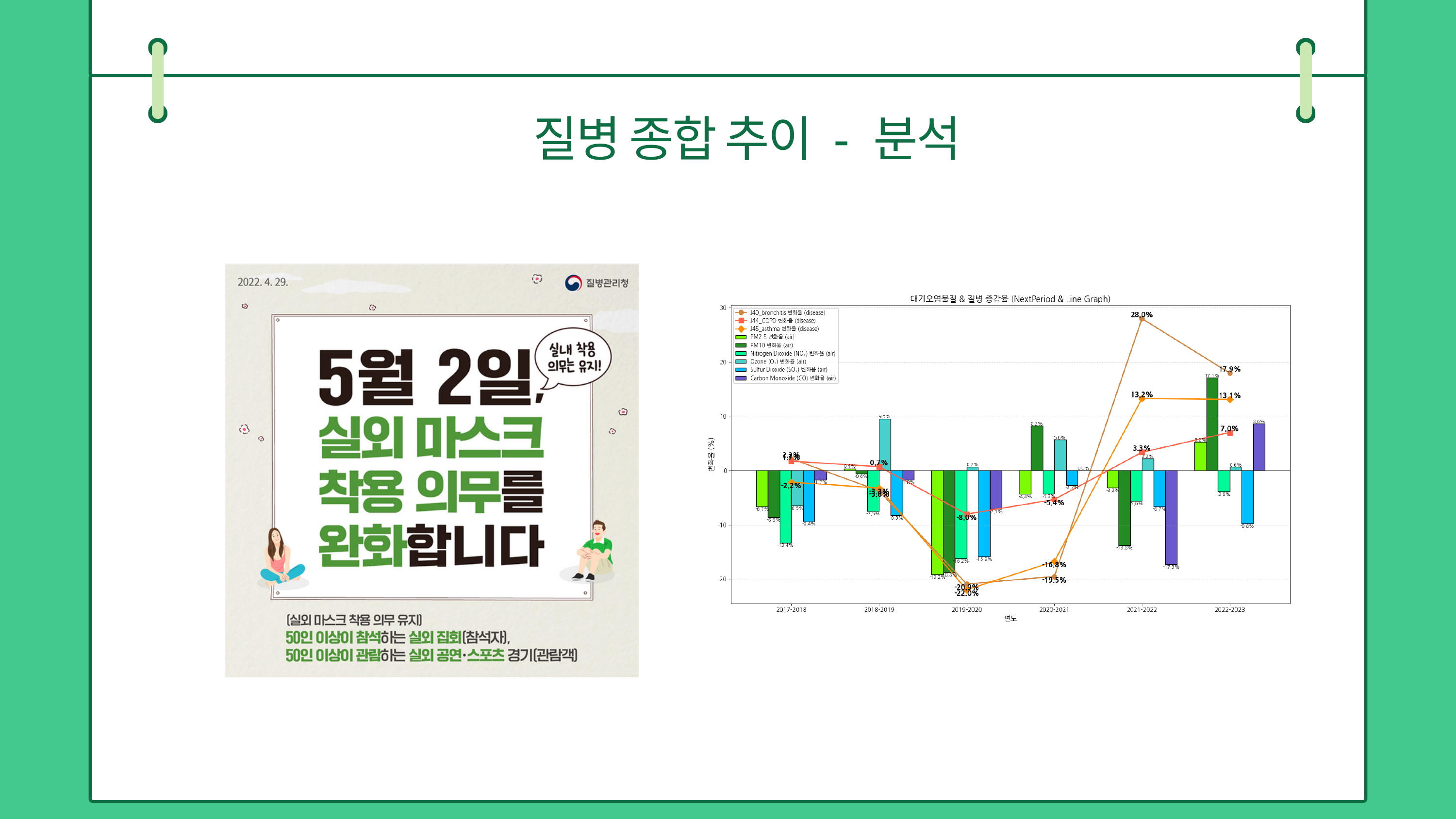

질병 종합 추이 - 분석
chapter 7